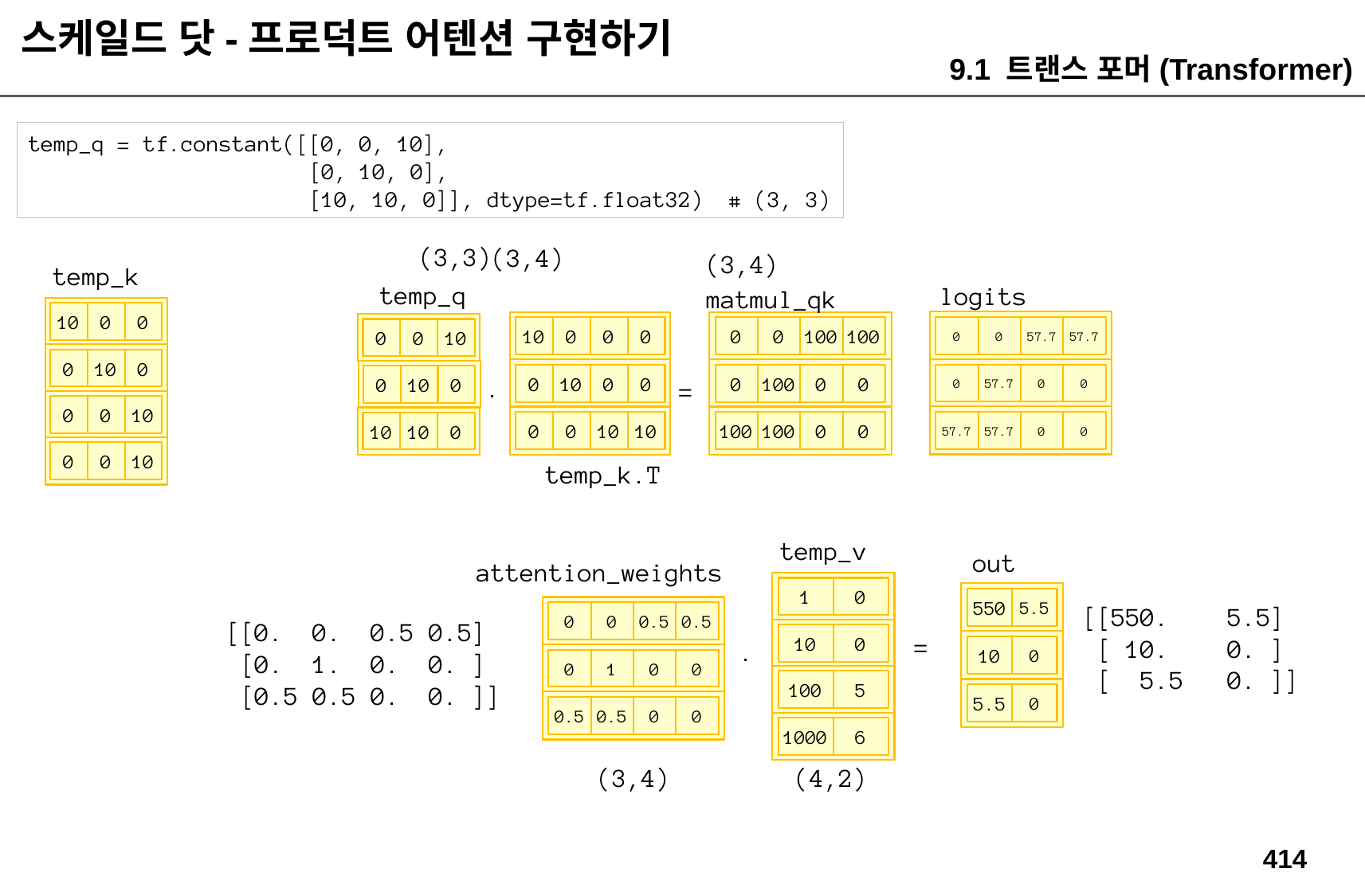

스케일드 닷-프로덕트 어텐션 구현하기
9.1 트랜스 포머(Transformer)
temp_q = tf.constant([[0, 0, 10],
                      [0, 10, 0],
                      [10, 10, 0]], dtype=tf.float32)  # (3, 3)
(3,3)
(3,4)
(3,4)
temp_k
temp_q
logits
matmul_qk

10
0
0

0
0
57.7
57.7
10
0
0
0
0
0
100
100
0
0
10

0
10
0

0
57.7
0
0
0
10
0
0
0
100
0
0
.
0
10
0
=

0
0
10

57.7
57.7
0
0
0
0
10
10
100
100
0
0
10
10
0

0
0
10
temp_k.T
temp_v
out
attention_weights

1
0

550
5.5
[[550.    5.5]
 [ 10.    0. ]
 [  5.5   0. ]]

0
0
0.5
0.5
[[0.  0.  0.5 0.5]
 [0.  1.  0.  0. ]
 [0.5 0.5 0.  0. ]]

=
10
0
.

10
0

0
1
0
0

100
5

5.5
0

0.5
0.5
0
0

1000
6
(3,4)
(4,2)